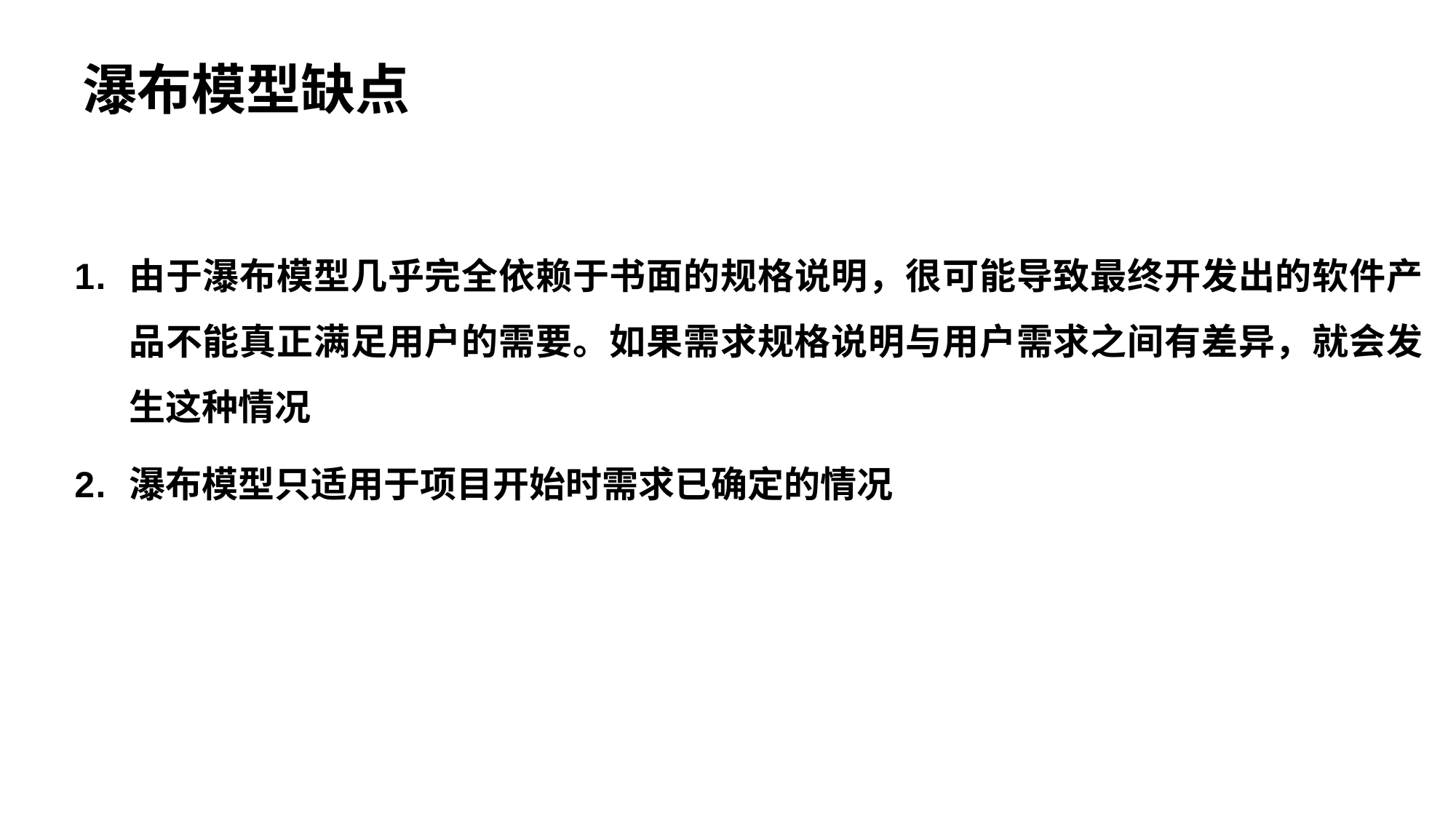

瀑布模型缺点

由于瀑布模型几乎完全依赖于书面的规格说明，很可能导致最终开发出的软件产品不能真正满足用户的需要。如果需求规格说明与用户需求之间有差异，就会发生这种情况
瀑布模型只适用于项目开始时需求已确定的情况